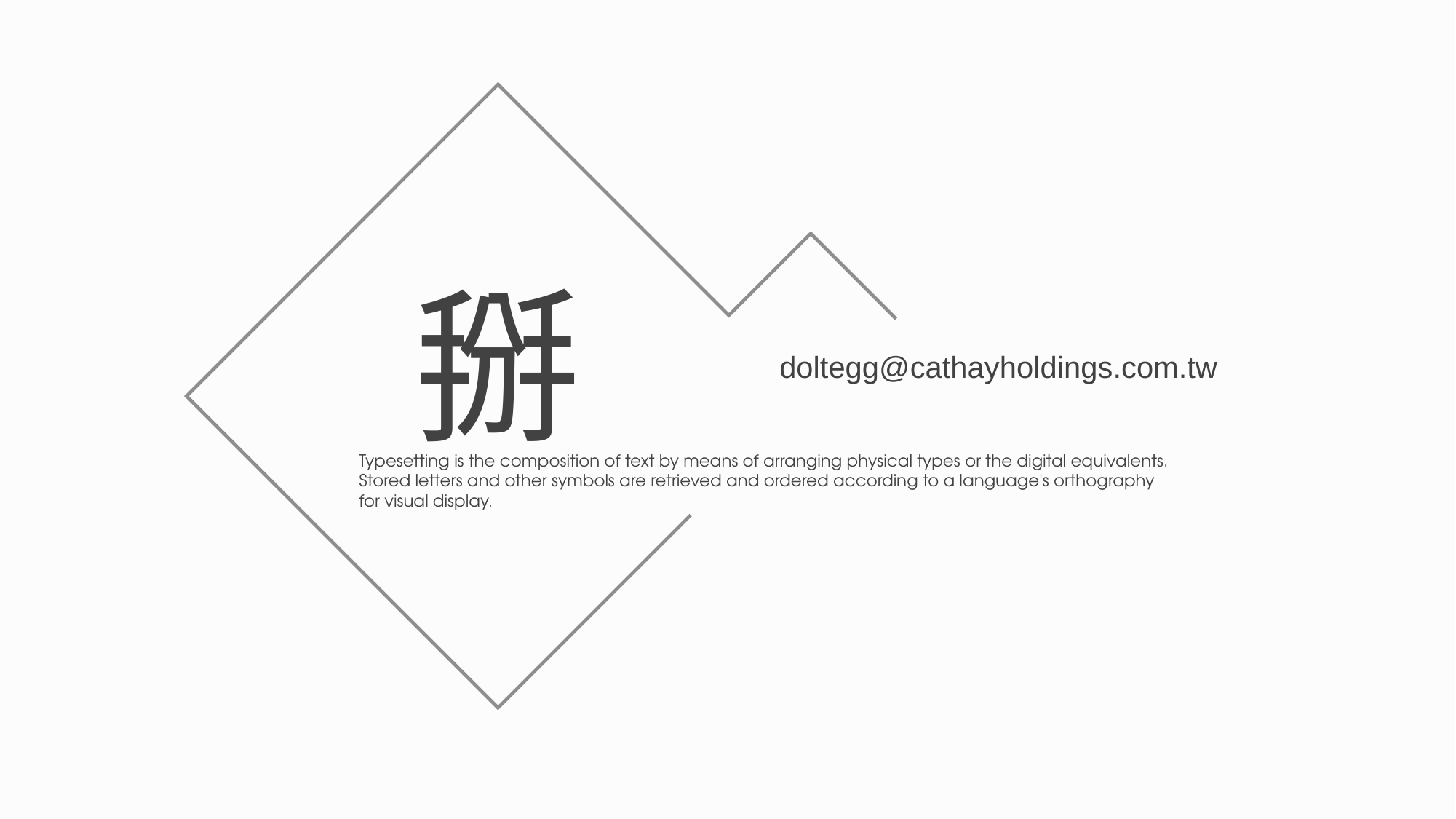

掰
doltegg@cathayholdings.com.tw
Excel 陣列
Excel VBA
Reveal.js 簡報